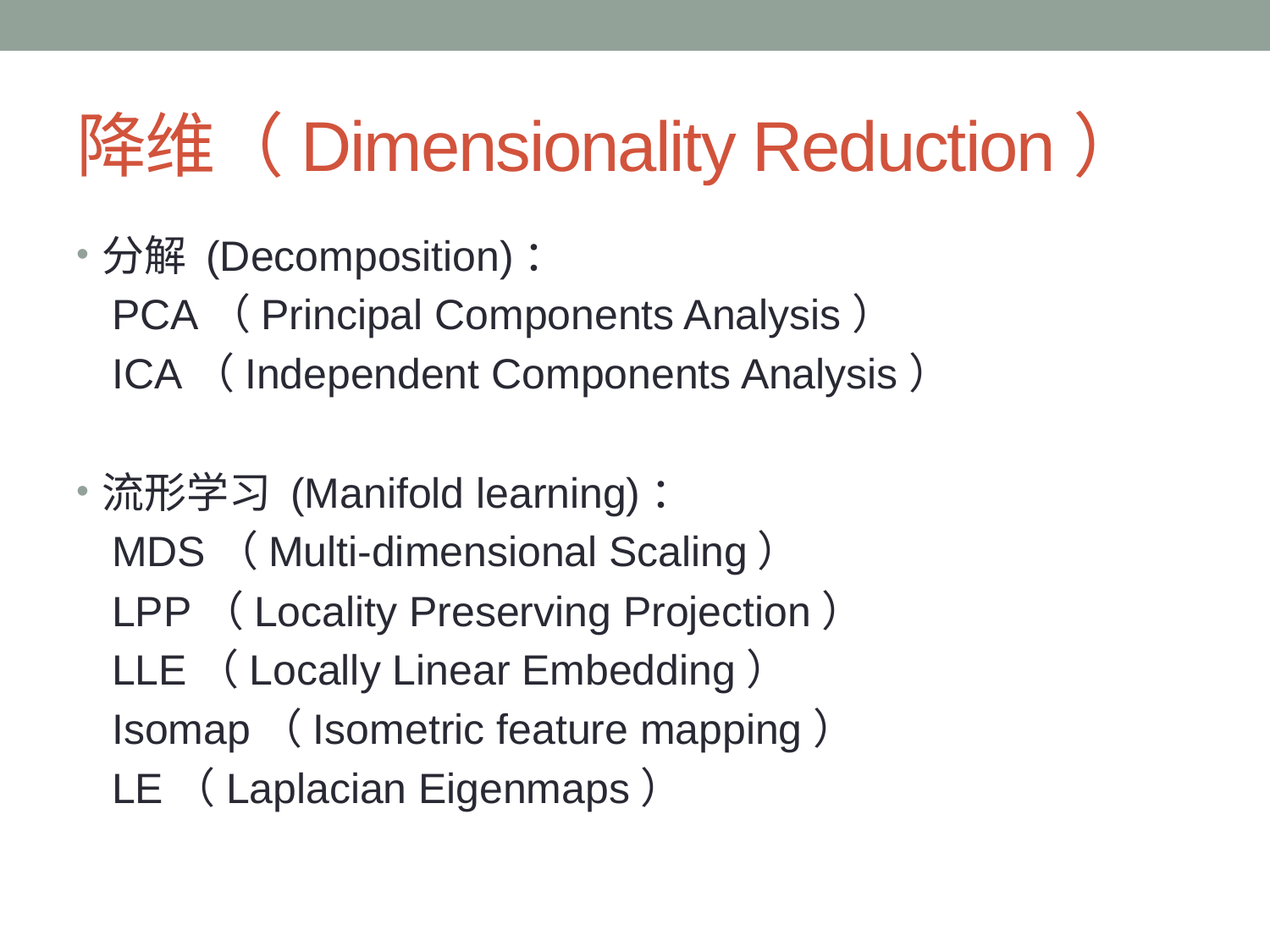

# 降维（Dimensionality Reduction）
分解 (Decomposition)：
   PCA（Principal Components Analysis）
   ICA（Independent Components Analysis）

流形学习 (Manifold learning)：
   MDS（Multi-dimensional Scaling）
   LPP（Locality Preserving Projection）
   LLE（Locally Linear Embedding）
   Isomap（Isometric feature mapping）
   LE（Laplacian Eigenmaps）